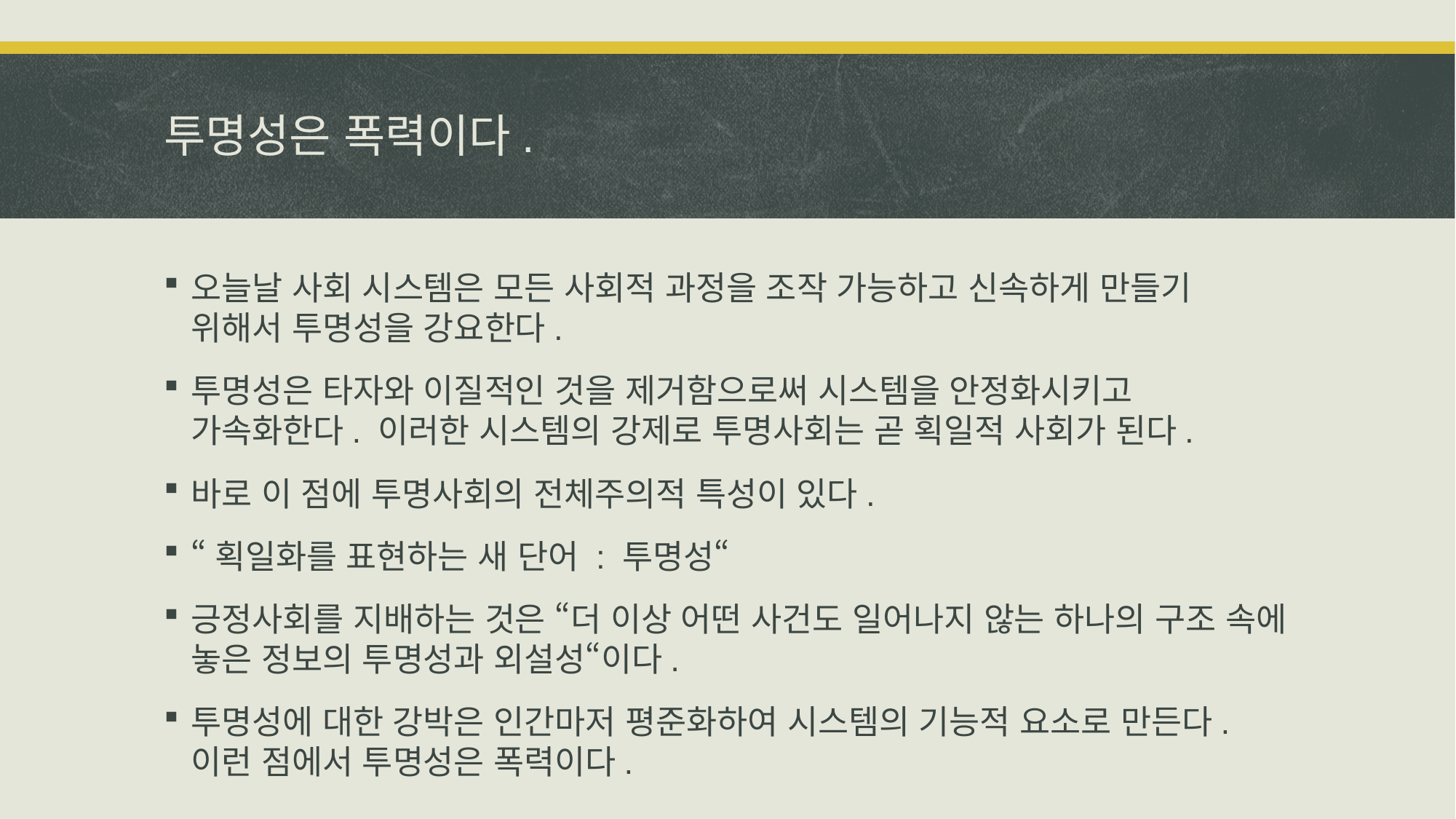

# 투명성은 폭력이다.
오늘날 사회 시스템은 모든 사회적 과정을 조작 가능하고 신속하게 만들기 위해서 투명성을 강요한다.
투명성은 타자와 이질적인 것을 제거함으로써 시스템을 안정화시키고 가속화한다. 이러한 시스템의 강제로 투명사회는 곧 획일적 사회가 된다.
바로 이 점에 투명사회의 전체주의적 특성이 있다.
“획일화를 표현하는 새 단어 : 투명성“
긍정사회를 지배하는 것은 “더 이상 어떤 사건도 일어나지 않는 하나의 구조 속에 놓은 정보의 투명성과 외설성“이다.
투명성에 대한 강박은 인간마저 평준화하여 시스템의 기능적 요소로 만든다. 이런 점에서 투명성은 폭력이다.